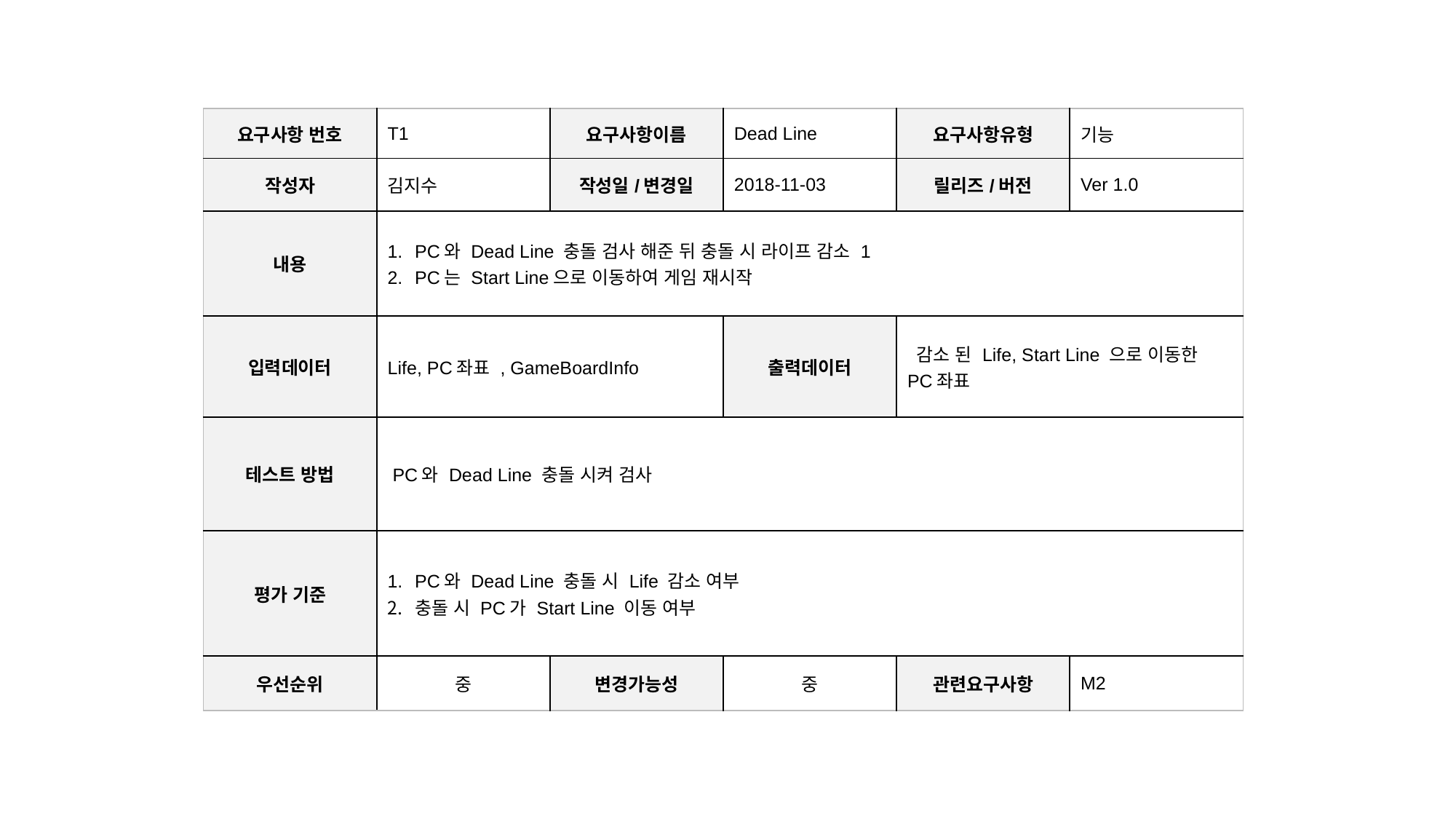

| 요구사항 번호 | T1 | 요구사항이름 | Dead Line | 요구사항유형 | 기능 |
| --- | --- | --- | --- | --- | --- |
| 작성자 | 김지수 | 작성일/변경일 | 2018-11-03 | 릴리즈/버전 | Ver 1.0 |
| 내용 | PC와 Dead Line 충돌 검사 해준 뒤 충돌 시 라이프 감소 1 PC는 Start Line으로 이동하여 게임 재시작 |  |  |  |  |
| 입력데이터 | Life, PC좌표 , GameBoardInfo |  | 출력데이터 | 감소 된 Life, Start Line 으로 이동한 PC좌표 |  |
| 테스트 방법 | PC와 Dead Line 충돌 시켜 검사 |  |  |  |  |
| 평가 기준 | PC와 Dead Line 충돌 시 Life 감소 여부 충돌 시 PC가 Start Line 이동 여부 |  |  |  |  |
| 우선순위 | 중 | 변경가능성 | 중 | 관련요구사항 | M2 |